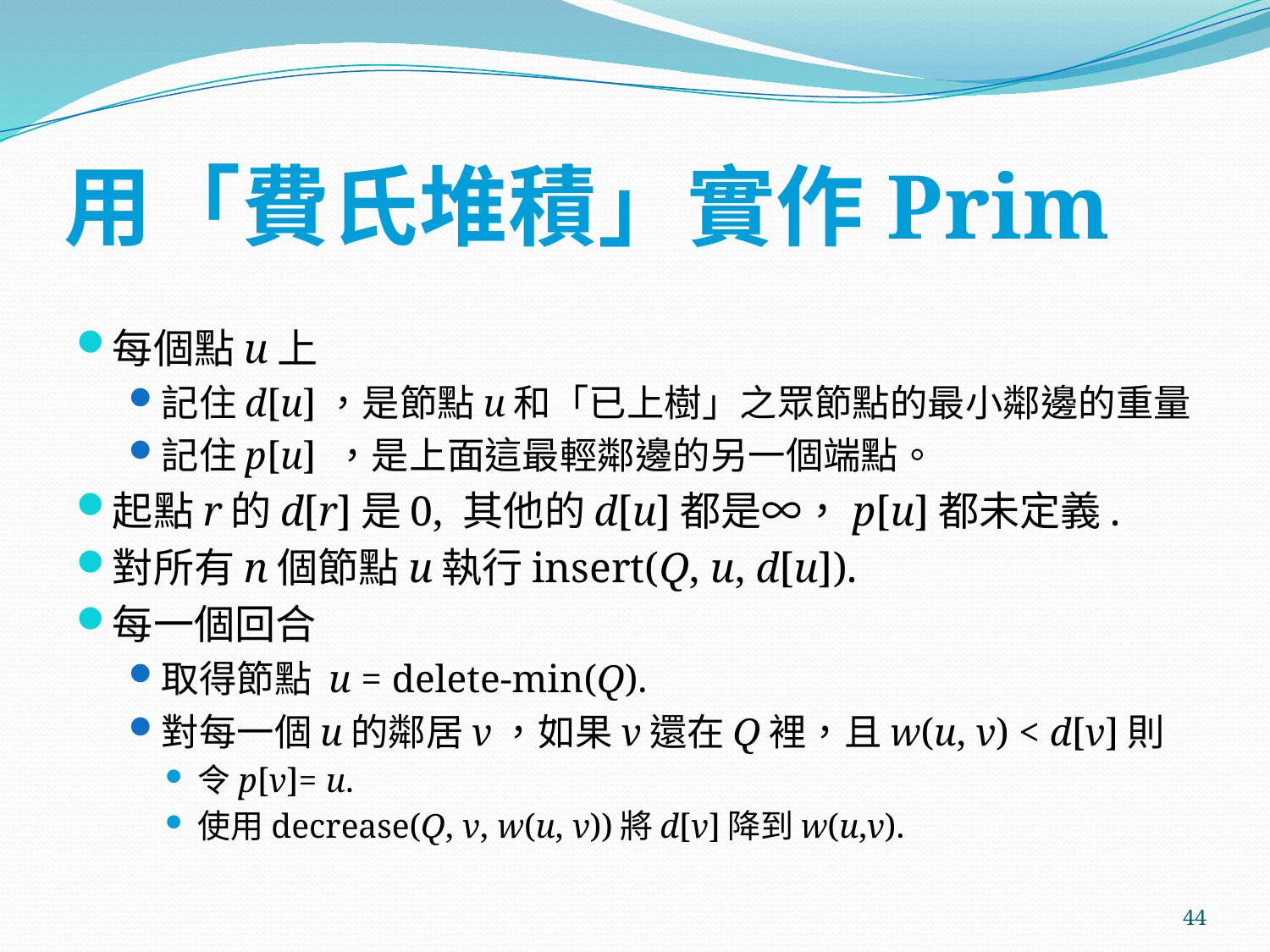

# 用「費氏堆積」實作Prim
每個點u上
記住d[u]，是節點u和「已上樹」之眾節點的最小鄰邊的重量
記住p[u] ，是上面這最輕鄰邊的另一個端點。
起點r的d[r]是0, 其他的d[u]都是∞，p[u]都未定義.
對所有n個節點u執行insert(Q, u, d[u]).
每一個回合
取得節點 u = delete-min(Q).
對每一個u的鄰居v，如果v還在Q裡，且w(u, v) < d[v]則
令p[v]= u.
使用decrease(Q, v, w(u, v))將d[v]降到w(u,v).

44